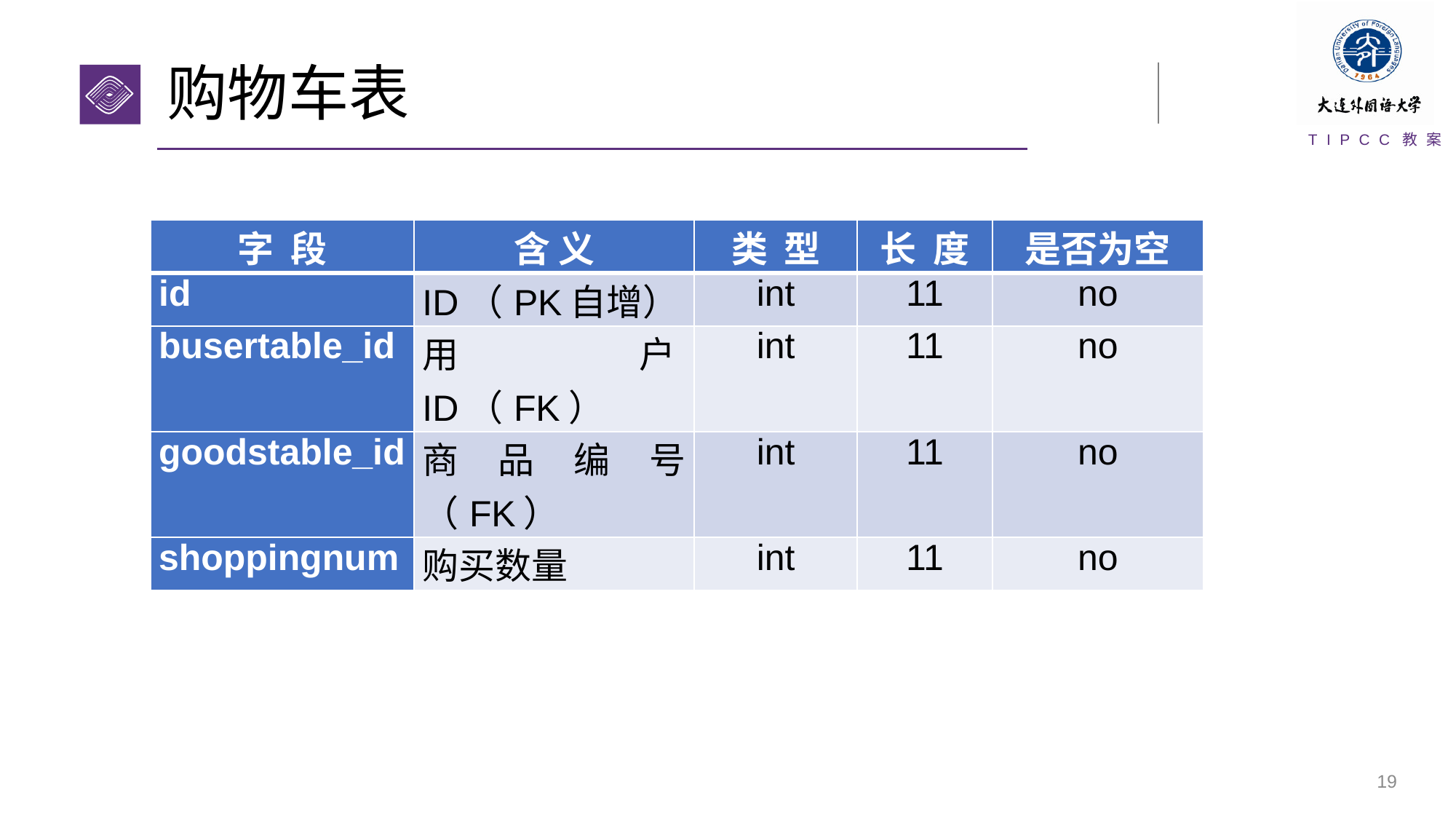

# 购物车表
| 字 段 | 含 义 | 类 型 | 长 度 | 是否为空 |
| --- | --- | --- | --- | --- |
| id | ID（PK自增） | int | 11 | no |
| busertable\_id | 用户ID（FK） | int | 11 | no |
| goodstable\_id | 商品编号（FK） | int | 11 | no |
| shoppingnum | 购买数量 | int | 11 | no |
19